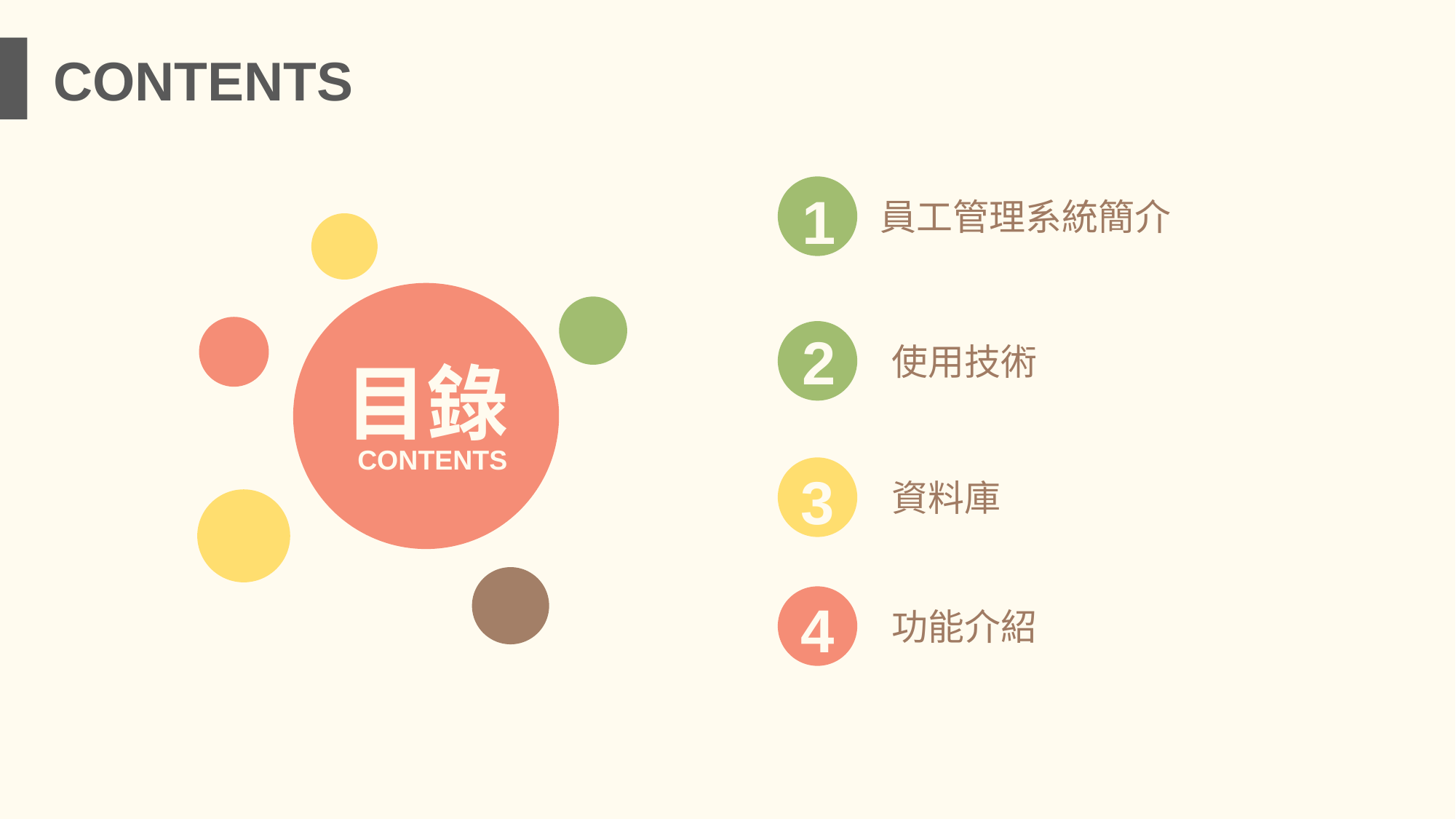

CONTENTS
https://www.ypppt.com/

1
員工管理系統簡介

目錄
CONTENTS

2

使用技術

3
資料庫

4
功能介紹